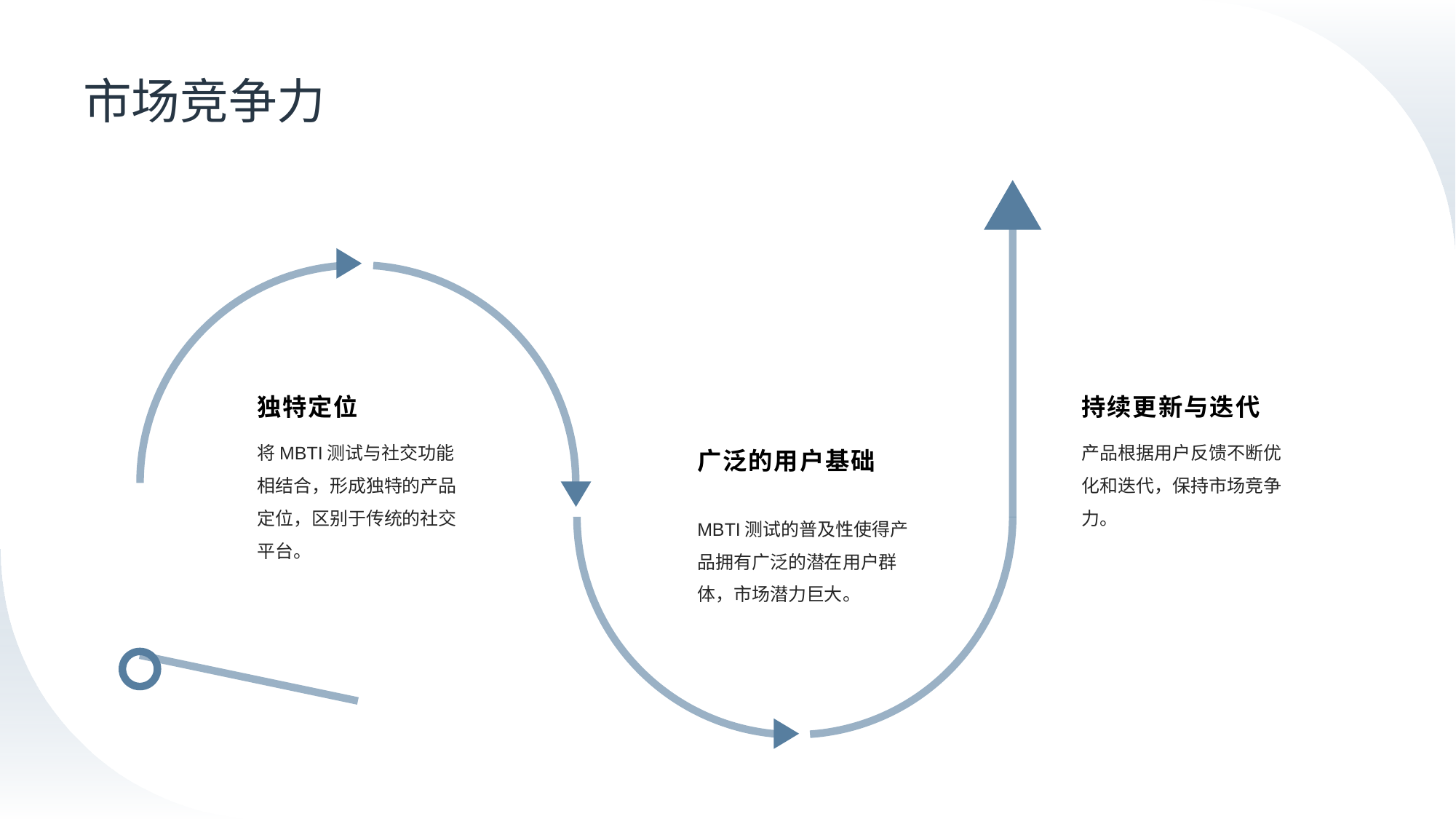

# 市场竞争力

独特定位
持续更新与迭代
将MBTI测试与社交功能相结合，形成独特的产品定位，区别于传统的社交平台。
产品根据用户反馈不断优化和迭代，保持市场竞争力。
广泛的用户基础

MBTI测试的普及性使得产品拥有广泛的潜在用户群体，市场潜力巨大。